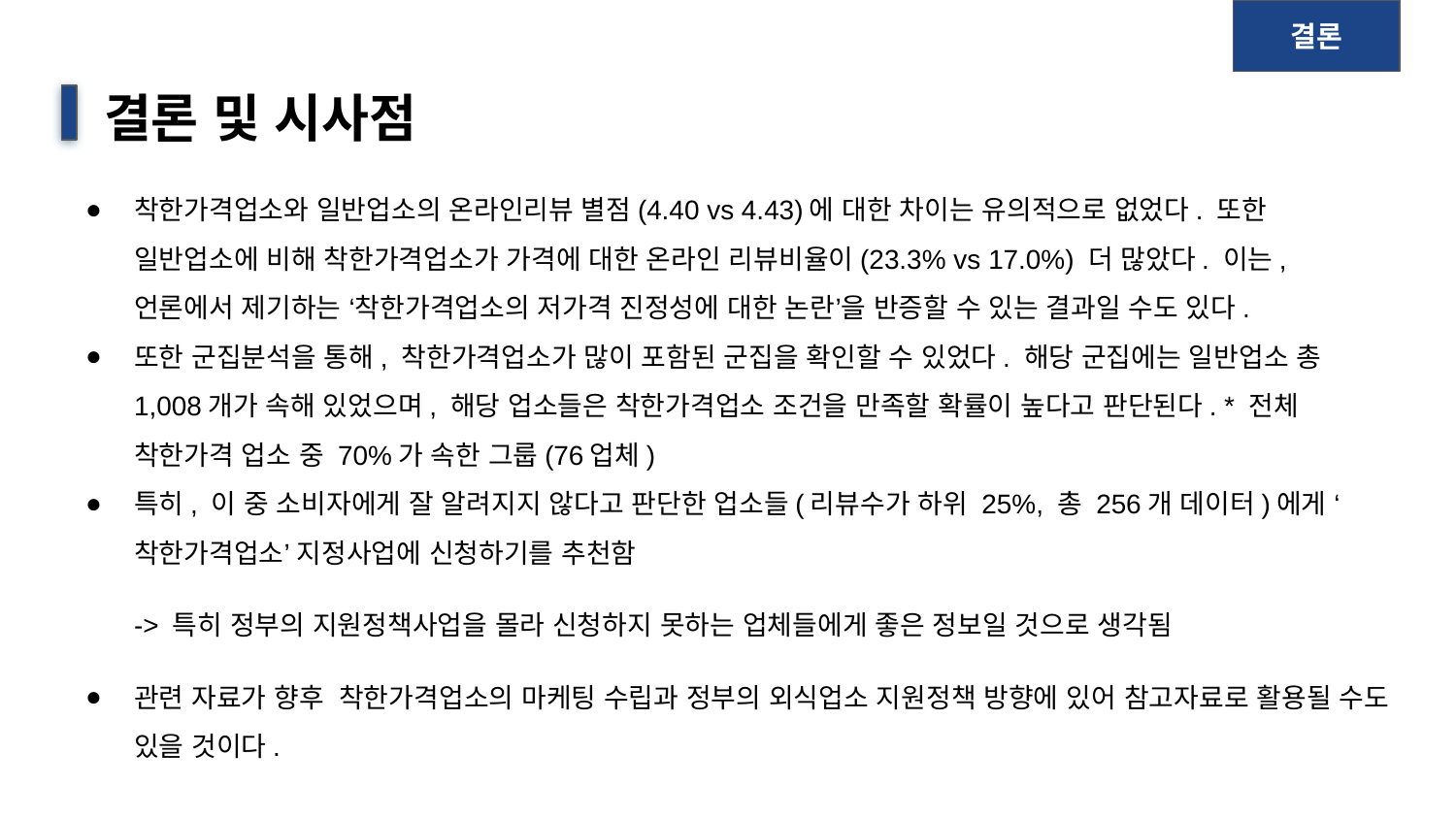

결론
# 결론 및 시사점

착한가격업소와 일반업소의 온라인리뷰 별점(4.40 vs 4.43)에 대한 차이는 유의적으로 없었다. 또한 일반업소에 비해 착한가격업소가 가격에 대한 온라인 리뷰비율이(23.3% vs 17.0%) 더 많았다. 이는, 언론에서 제기하는 ‘착한가격업소의 저가격 진정성에 대한 논란’을 반증할 수 있는 결과일 수도 있다.
또한 군집분석을 통해, 착한가격업소가 많이 포함된 군집을 확인할 수 있었다. 해당 군집에는 일반업소 총 1,008개가 속해 있었으며, 해당 업소들은 착한가격업소 조건을 만족할 확률이 높다고 판단된다. * 전체 착한가격 업소 중 70%가 속한 그룹(76업체)
특히, 이 중 소비자에게 잘 알려지지 않다고 판단한 업소들(리뷰수가 하위 25%, 총 256개 데이터)에게 ‘착한가격업소’ 지정사업에 신청하기를 추천함
-> 특히 정부의 지원정책사업을 몰라 신청하지 못하는 업체들에게 좋은 정보일 것으로 생각됨
관련 자료가 향후  착한가격업소의 마케팅 수립과 정부의 외식업소 지원정책 방향에 있어 참고자료로 활용될 수도 있을 것이다.